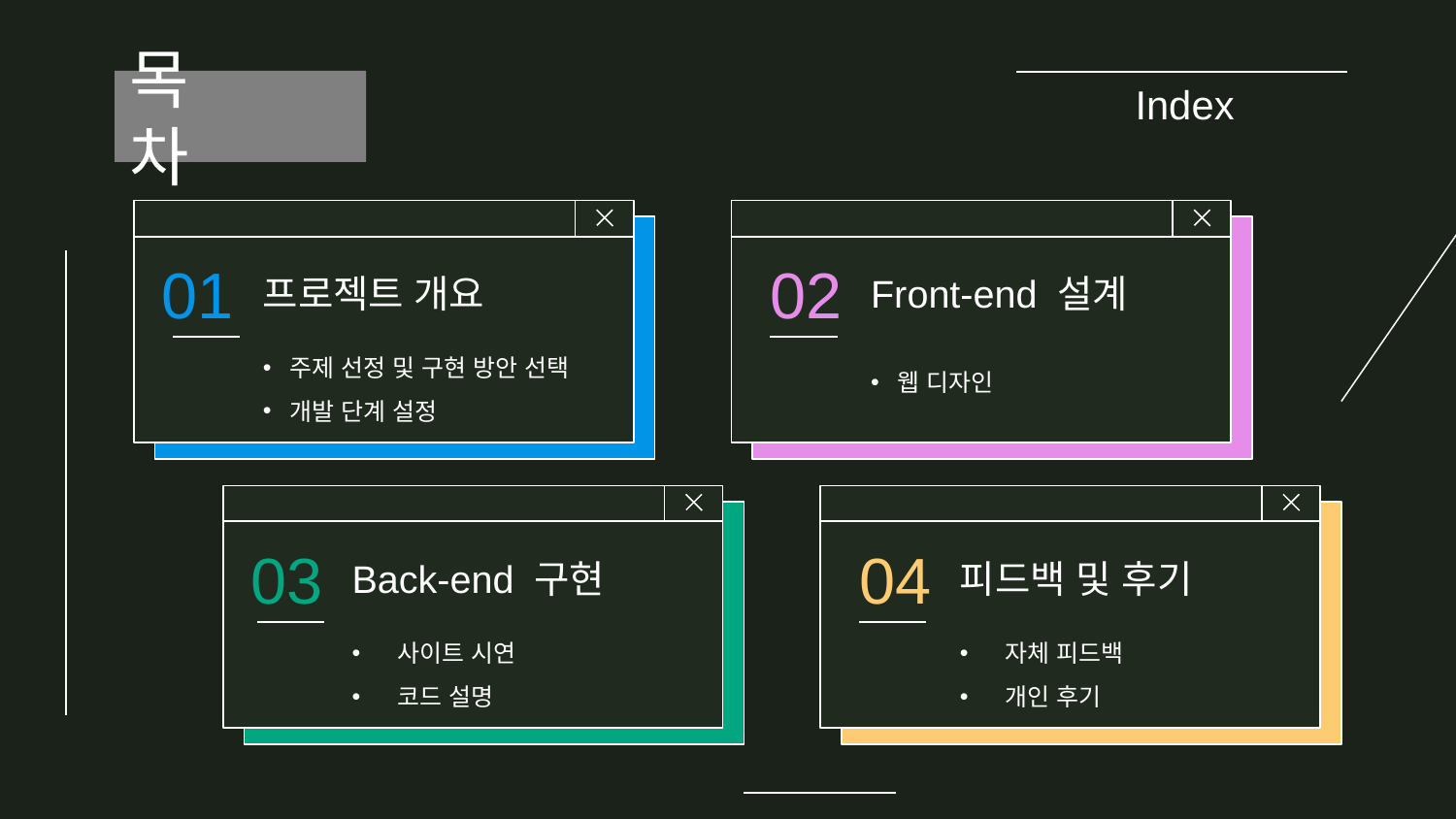

목      차
Index

01
# 프로젝트 개요
02
Front-end 설계
주제 선정 및 구현 방안 선택
개발 단계 설정
웹 디자인

피드백 및 후기
03
Back-end 구현
04
자체 피드백
개인 후기
사이트 시연
코드 설명